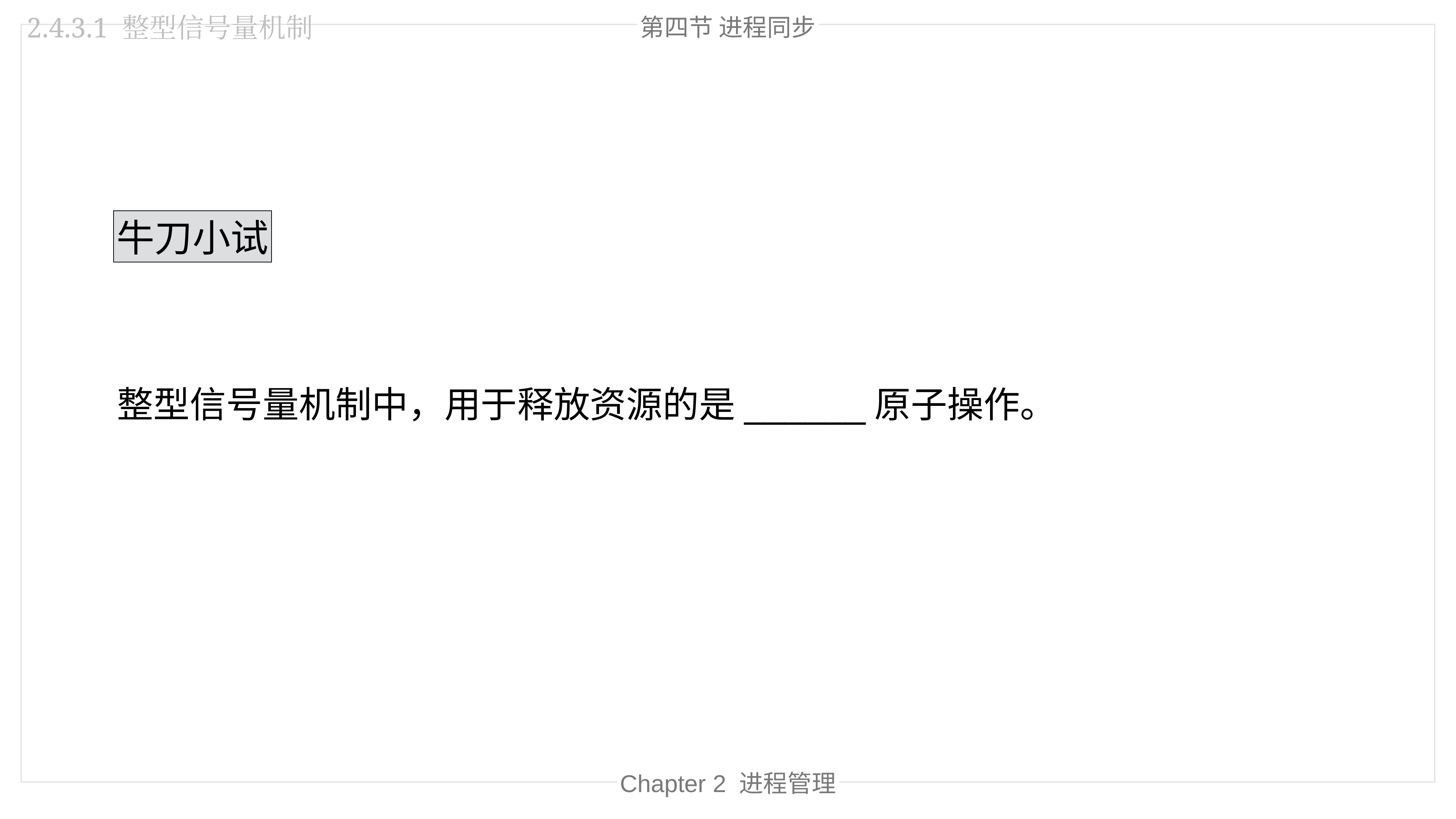

第四节 进程同步
2.4.3.1 整型信号量机制

牛刀小试
整型信号量机制中，用于释放资源的是______原子操作。
Chapter 2 进程管理